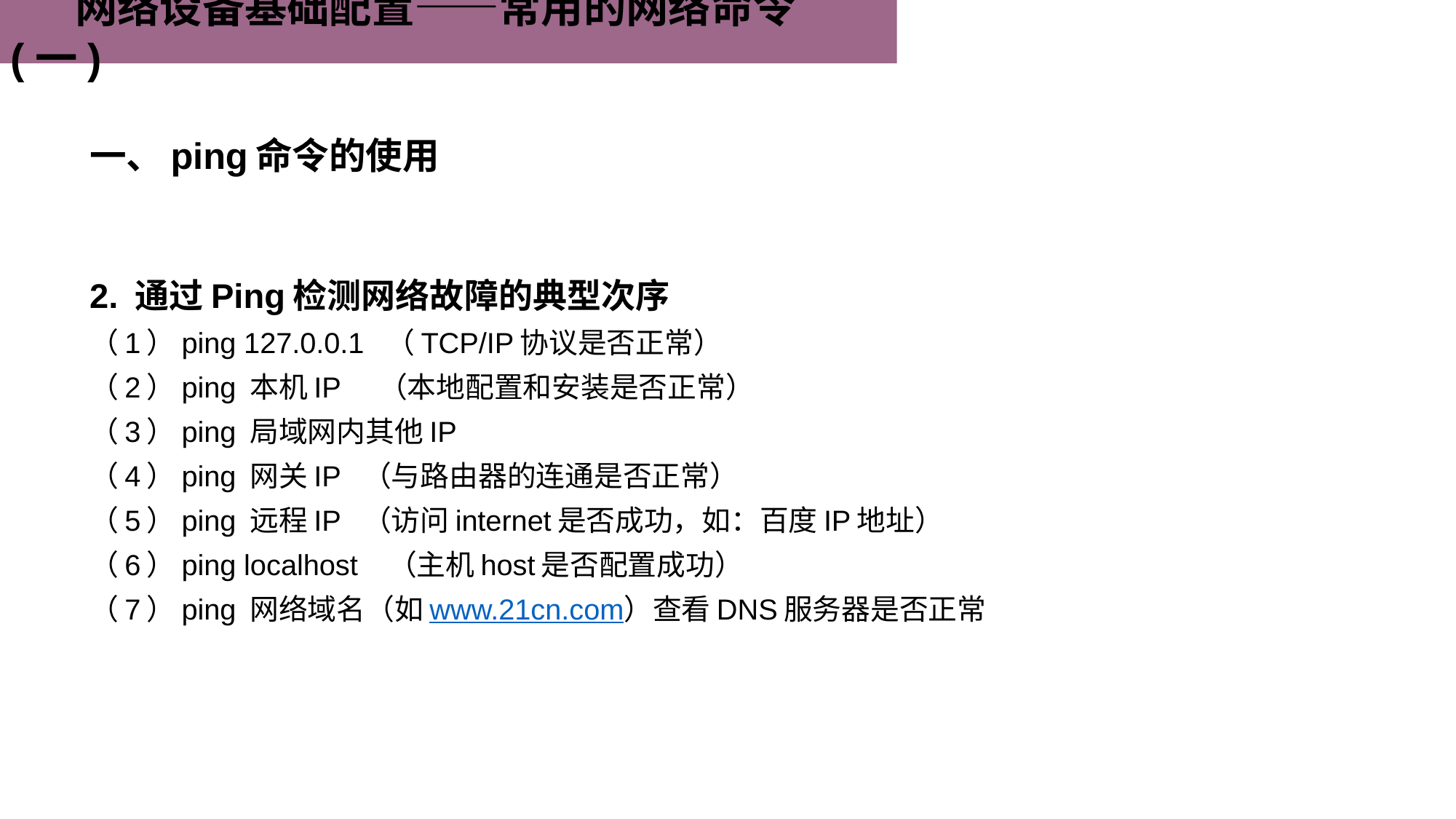

网络设备基础配置——常用的网络命令(一)

一、ping命令的使用

2. 通过Ping检测网络故障的典型次序
（1）ping 127.0.0.1  （TCP/IP协议是否正常）
（2）ping 本机IP    （本地配置和安装是否正常）
（3）ping 局域网内其他IP
（4）ping 网关IP  （与路由器的连通是否正常）
（5）ping 远程IP  （访问internet是否成功，如：百度IP地址）
（6）ping localhost   （主机host是否配置成功）
（7）ping 网络域名（如www.21cn.com）查看DNS服务器是否正常